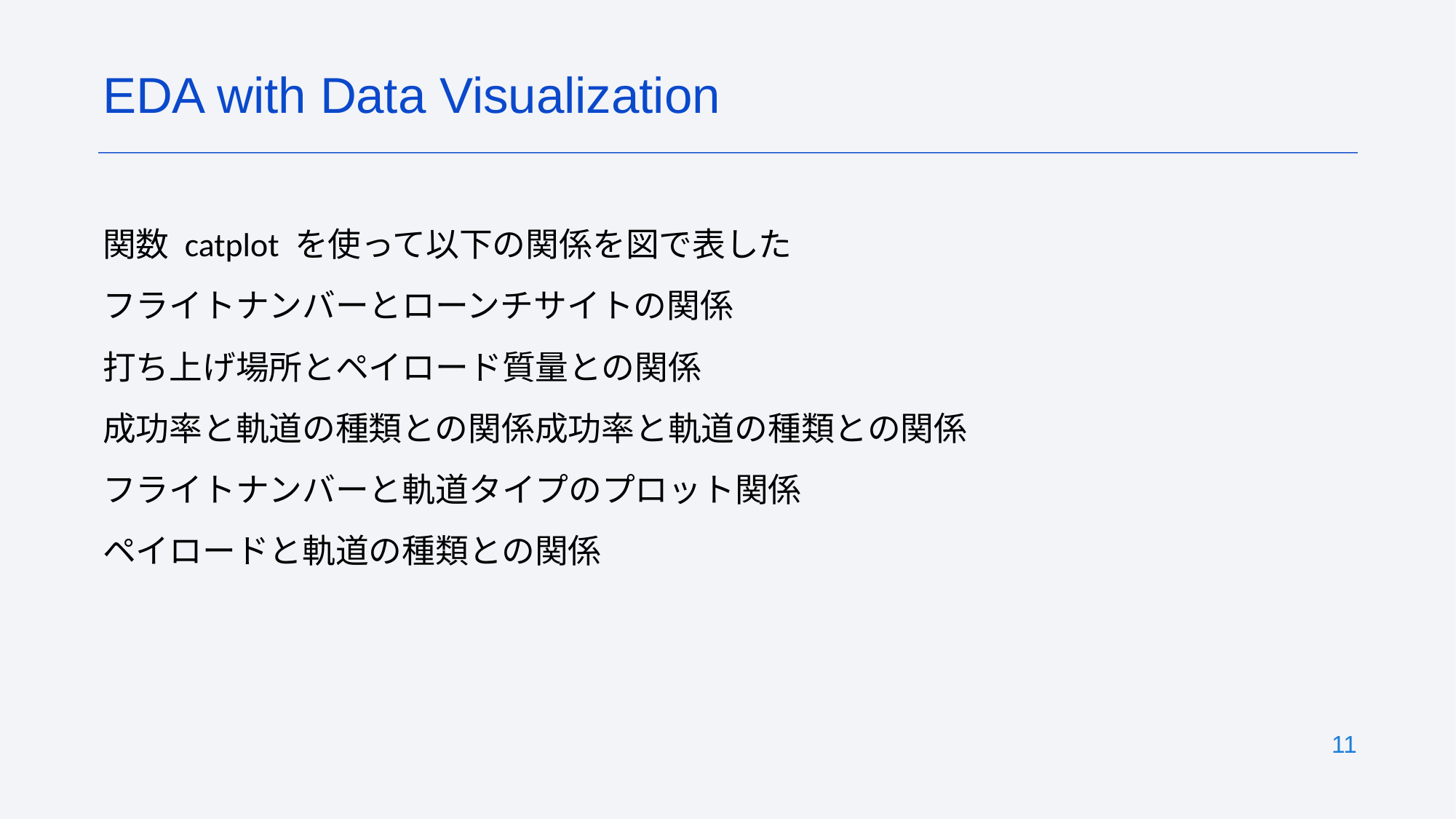

EDA with Data Visualization
関数 catplot を使って以下の関係を図で表した
フライトナンバーとローンチサイトの関係
打ち上げ場所とペイロード質量との関係
成功率と軌道の種類との関係成功率と軌道の種類との関係
フライトナンバーと軌道タイプのプロット関係
ペイロードと軌道の種類との関係
11